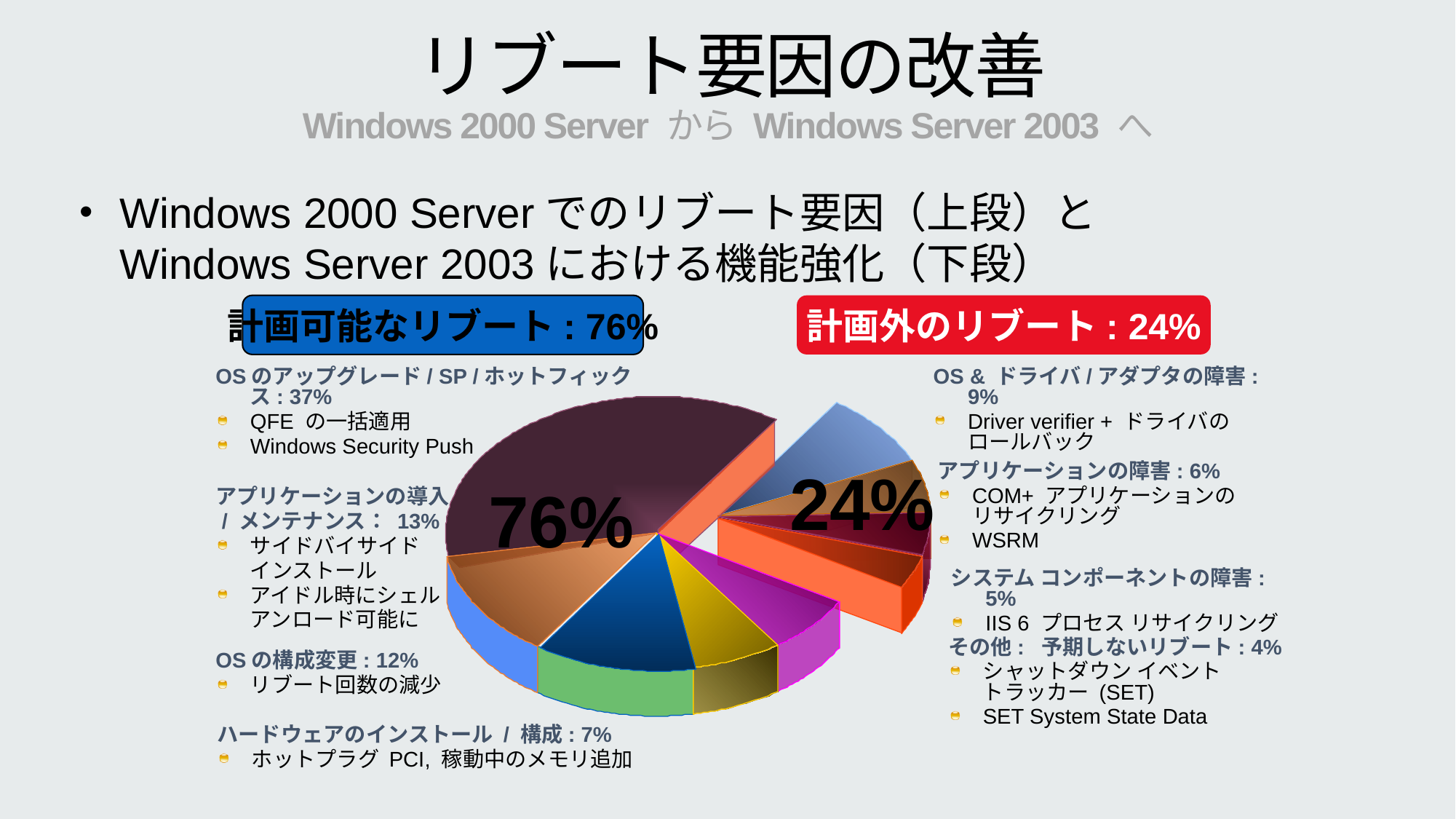

# リブート要因の改善 Windows 2000 Server から Windows Server 2003 へ

Windows 2000 Serverでのリブート要因（上段）と
Windows Server 2003における機能強化（下段）
計画可能なリブート: 76%
計画外のリブート: 24%
OS & ドライバ/アダプタの障害: 9%
Driver verifier + ドライバの
ロールバック
OSのアップグレード/ SP /ホットフィックス: 37%
QFE の一括適用
Windows Security Push

アプリケーションの障害: 6%
COM+ アプリケーションの
リサイクリング
WSRM

24%
76%
アプリケーションの導入
 / メンテナンス： 13%
サイドバイサイド
	インストール
アイドル時にシェル
	アンロード可能に

システム コンポーネントの障害: 5%
IIS 6 プロセス リサイクリング

その他:  予期しないリブート: 4%
シャットダウン イベント
トラッカー (SET)
SET System State Data

OSの構成変更: 12%
リブート回数の減少
ハードウェアのインストール / 構成: 7%
ホットプラグ PCI, 稼動中のメモリ追加